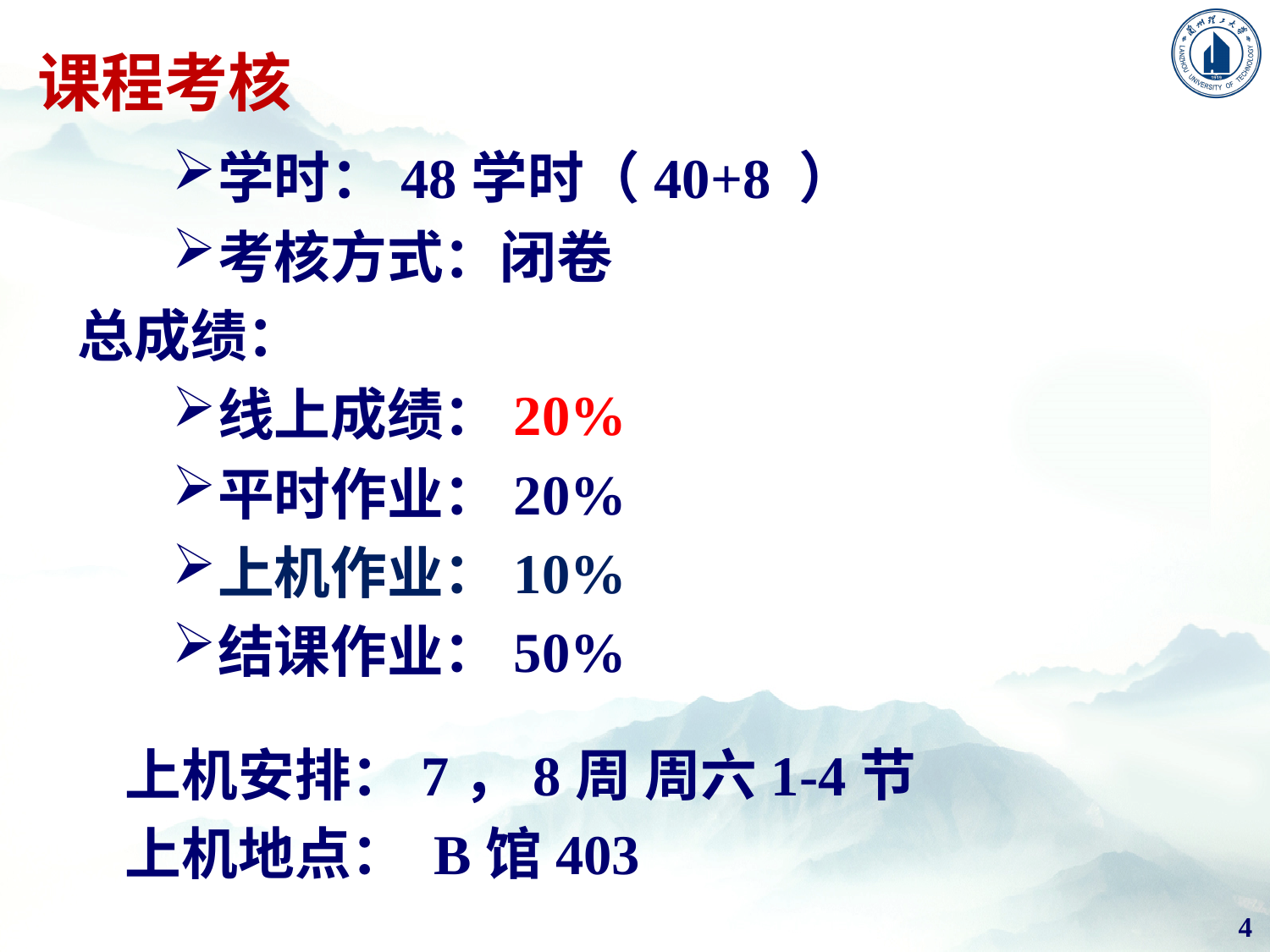

# 课程考核
学时：48学时（40+8 ）
考核方式：闭卷
总成绩：
线上成绩：20%
平时作业：20%
上机作业：10%
结课作业：50%

上机安排：7，8周 周六1-4节
上机地点： B馆403

4